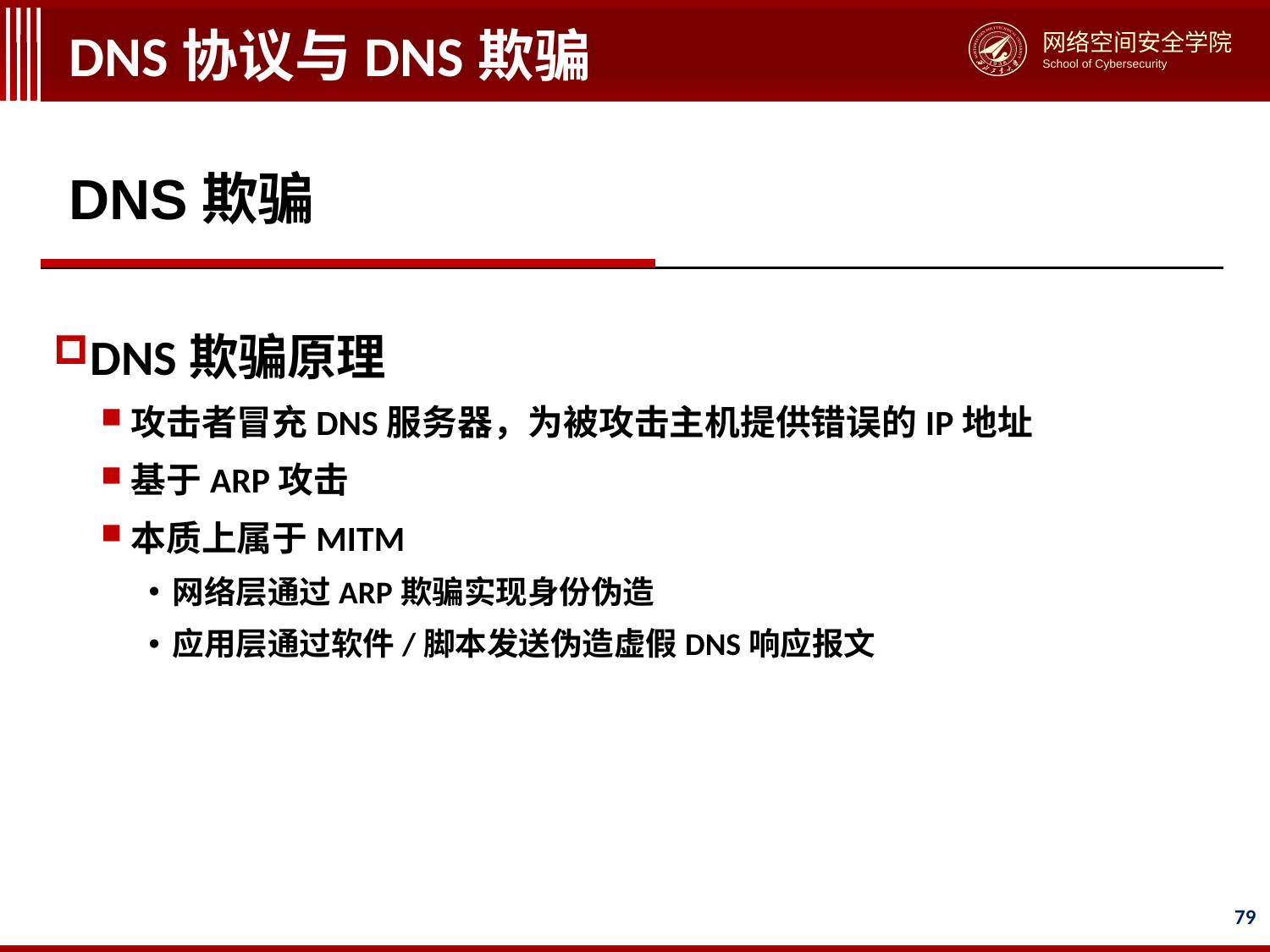

# DNS协议与DNS欺骗
DNS欺骗
DNS欺骗原理
攻击者冒充DNS服务器，为被攻击主机提供错误的IP地址
基于ARP攻击
本质上属于MITM
网络层通过ARP欺骗实现身份伪造
应用层通过软件/脚本发送伪造虚假DNS响应报文